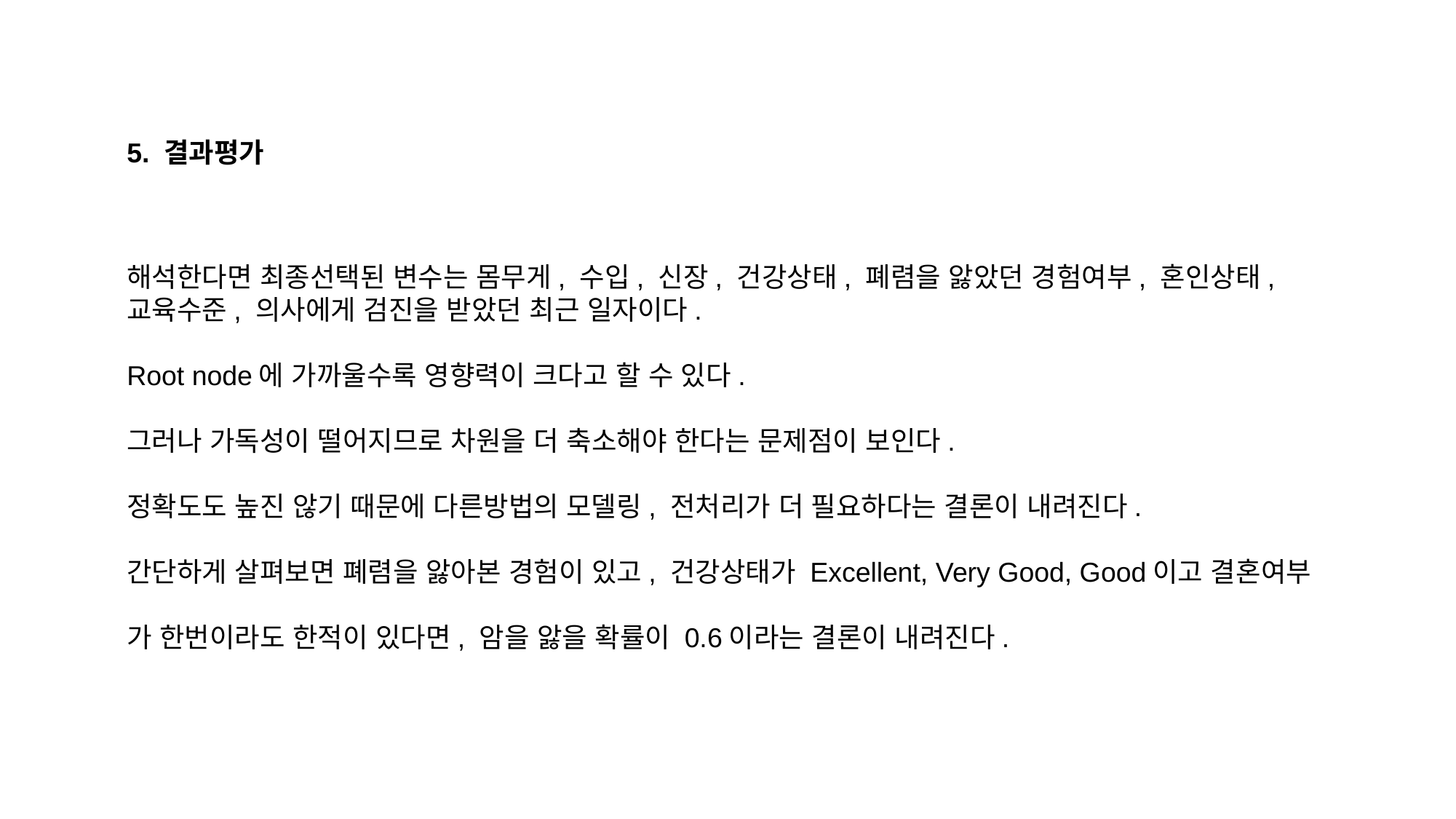

5. 결과평가
해석한다면 최종선택된 변수는 몸무게, 수입, 신장, 건강상태, 폐렴을 앓았던 경험여부, 혼인상태,
교육수준, 의사에게 검진을 받았던 최근 일자이다.

Root node에 가까울수록 영향력이 크다고 할 수 있다.

그러나 가독성이 떨어지므로 차원을 더 축소해야 한다는 문제점이 보인다.

정확도도 높진 않기 때문에 다른방법의 모델링, 전처리가 더 필요하다는 결론이 내려진다.

간단하게 살펴보면 폐렴을 앓아본 경험이 있고, 건강상태가 Excellent, Very Good, Good이고 결혼여부

가 한번이라도 한적이 있다면, 암을 앓을 확률이 0.6이라는 결론이 내려진다.